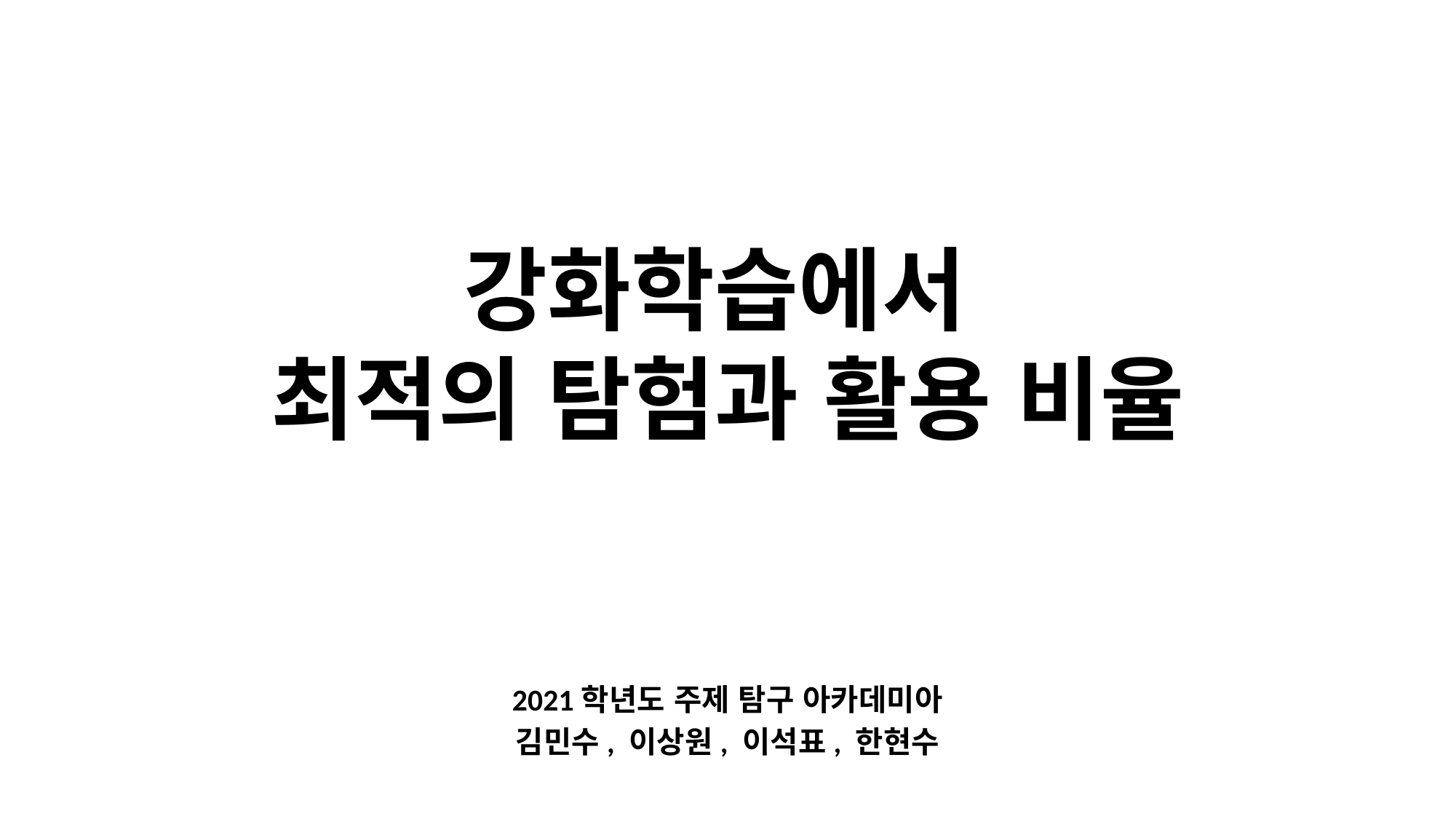

# 강화학습에서 최적의 탐험과 활용 비율
2021학년도 주제 탐구 아카데미아
김민수, 이상원, 이석표, 한현수